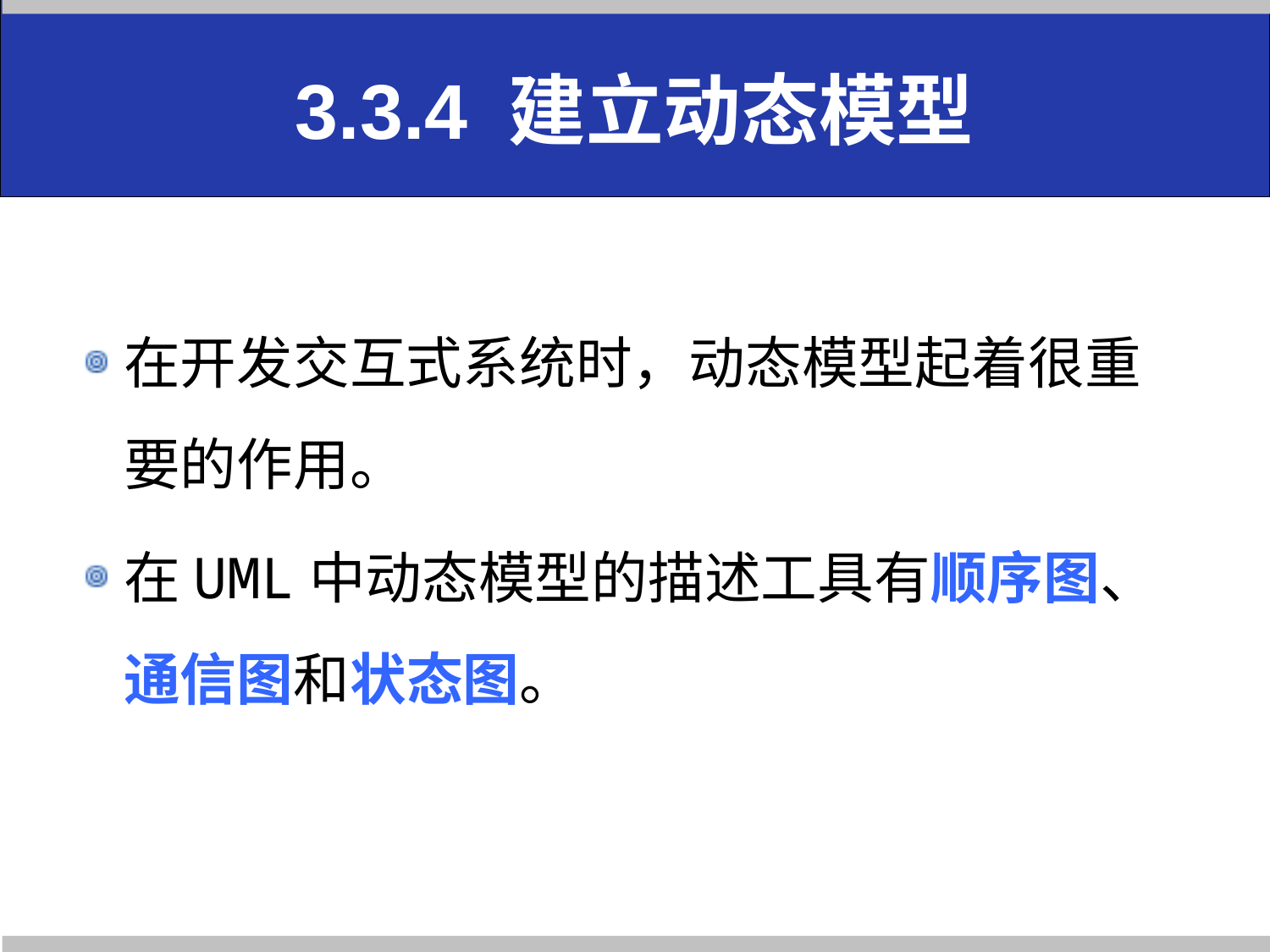

# 3.3.4 建立动态模型
在开发交互式系统时，动态模型起着很重要的作用。
在UML中动态模型的描述工具有顺序图、通信图和状态图。
206